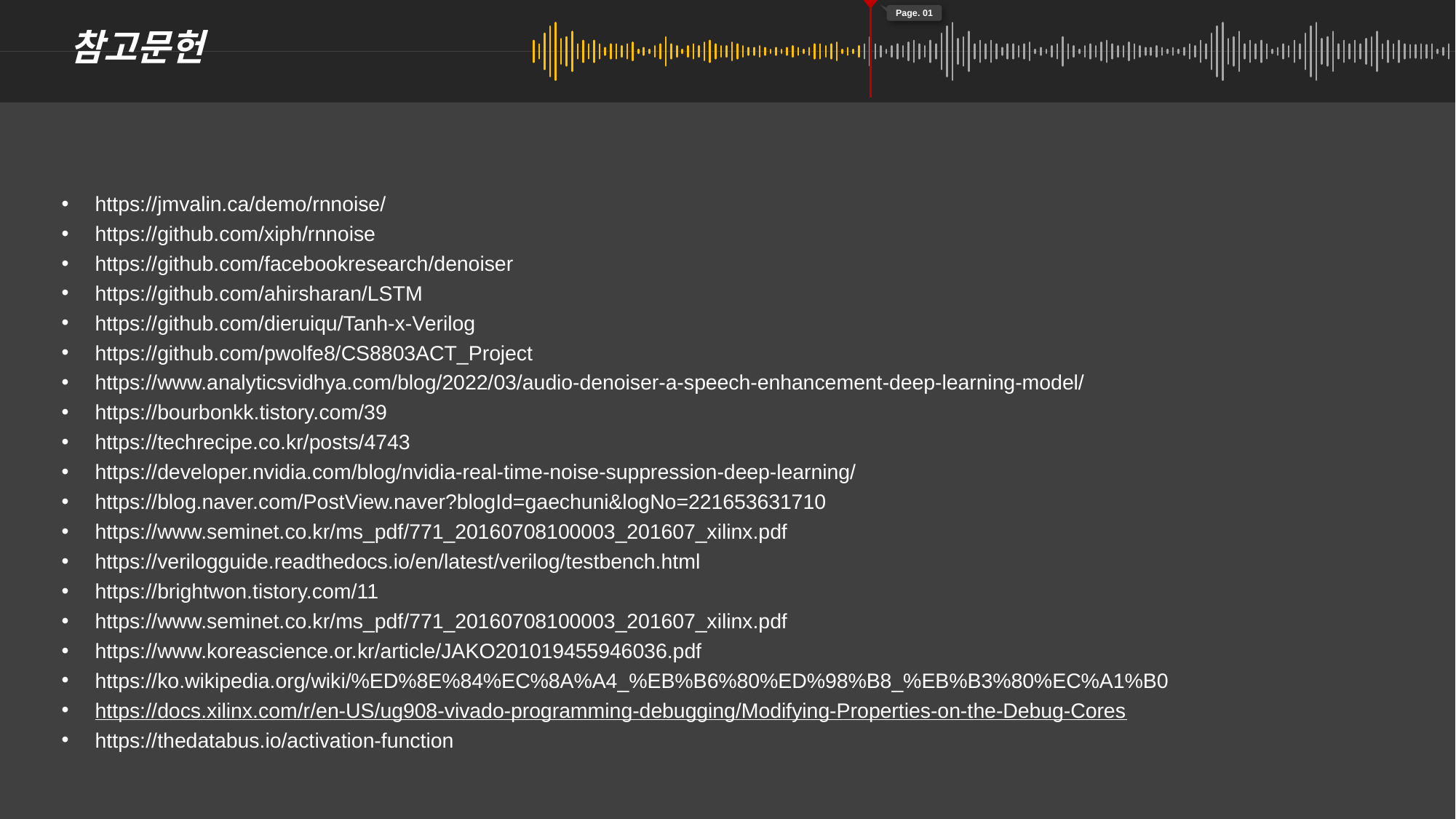

참고문헌

Page. 01
https://jmvalin.ca/demo/rnnoise/
https://github.com/xiph/rnnoise
https://github.com/facebookresearch/denoiser
https://github.com/ahirsharan/LSTM
https://github.com/dieruiqu/Tanh-x-Verilog
https://github.com/pwolfe8/CS8803ACT_Project
https://www.analyticsvidhya.com/blog/2022/03/audio-denoiser-a-speech-enhancement-deep-learning-model/
https://bourbonkk.tistory.com/39
https://techrecipe.co.kr/posts/4743
https://developer.nvidia.com/blog/nvidia-real-time-noise-suppression-deep-learning/
https://blog.naver.com/PostView.naver?blogId=gaechuni&logNo=221653631710
https://www.seminet.co.kr/ms_pdf/771_20160708100003_201607_xilinx.pdf
https://verilogguide.readthedocs.io/en/latest/verilog/testbench.html
https://brightwon.tistory.com/11
https://www.seminet.co.kr/ms_pdf/771_20160708100003_201607_xilinx.pdf
https://www.koreascience.or.kr/article/JAKO201019455946036.pdf
https://ko.wikipedia.org/wiki/%ED%8E%84%EC%8A%A4_%EB%B6%80%ED%98%B8_%EB%B3%80%EC%A1%B0
https://docs.xilinx.com/r/en-US/ug908-vivado-programming-debugging/Modifying-Properties-on-the-Debug-Cores
https://thedatabus.io/activation-function